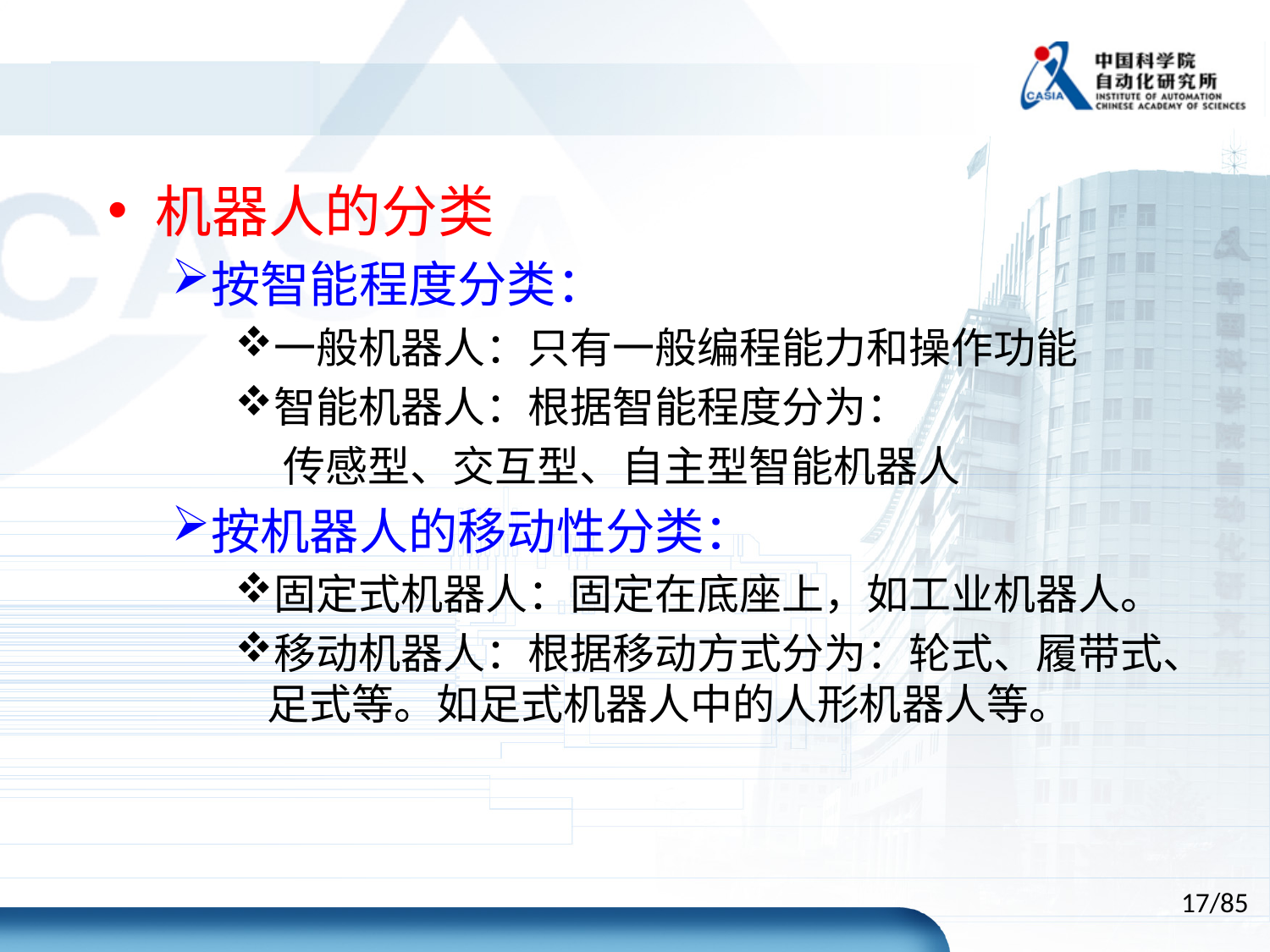

机器人的分类
按智能程度分类：
一般机器人：只有一般编程能力和操作功能
智能机器人：根据智能程度分为：
    传感型、交互型、自主型智能机器人
按机器人的移动性分类：
固定式机器人：固定在底座上，如工业机器人。
移动机器人：根据移动方式分为：轮式、履带式、足式等。如足式机器人中的人形机器人等。
17/85